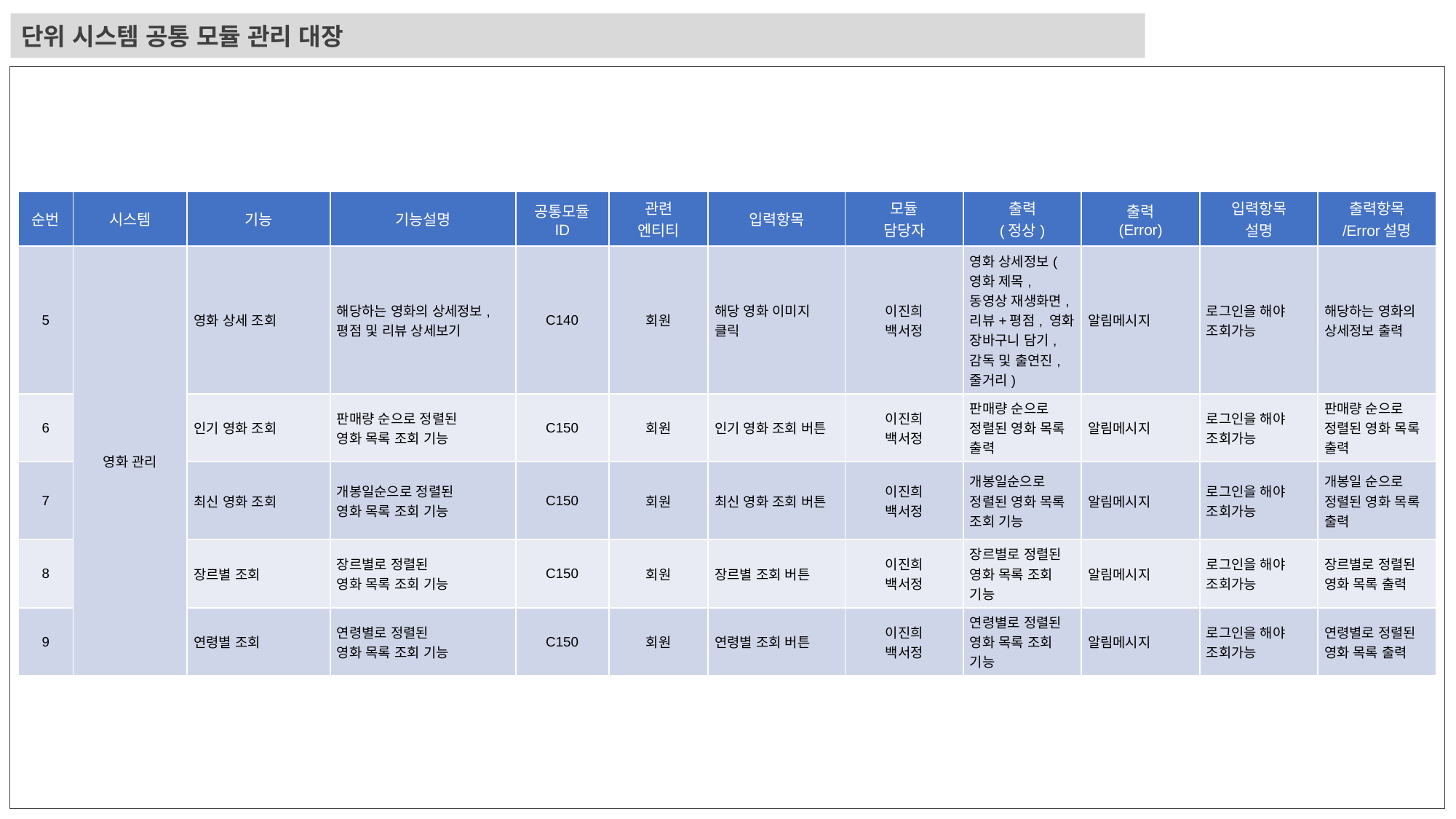

단위 시스템 공통 모듈 관리 대장

| 순번 | 시스템 | 기능 | 기능설명 | 공통모듈 ID | 관련 엔티티 | 입력항목 | 모듈 담당자 | 출력 (정상) | 출력 (Error) | 입력항목 설명 | 출력항목 /Error설명 |
| --- | --- | --- | --- | --- | --- | --- | --- | --- | --- | --- | --- |
| 5 | 영화 관리 | 영화 상세 조회 | 해당하는 영화의 상세정보, 평점 및 리뷰 상세보기 | C140 | 회원 | 해당 영화 이미지 클릭 | 이진희 백서정 | 영화 상세정보(영화 제목, 동영상 재생화면, 리뷰+평점, 영화 장바구니 담기, 감독 및 출연진, 줄거리) | 알림메시지 | 로그인을 해야 조회가능 | 해당하는 영화의 상세정보 출력 |
| 6 |  | 인기 영화 조회 | 판매량 순으로 정렬된 영화 목록 조회 기능 | C150 | 회원 | 인기 영화 조회 버튼 | 이진희 백서정 | 판매량 순으로 정렬된 영화 목록 출력 | 알림메시지 | 로그인을 해야 조회가능 | 판매량 순으로 정렬된 영화 목록 출력 |
| 7 |  | 최신 영화 조회 | 개봉일순으로 정렬된 영화 목록 조회 기능 | C150 | 회원 | 최신 영화 조회 버튼 | 이진희 백서정 | 개봉일순으로 정렬된 영화 목록 조회 기능 | 알림메시지 | 로그인을 해야 조회가능 | 개봉일 순으로 정렬된 영화 목록 출력 |
| 8 |  | 장르별 조회 | 장르별로 정렬된 영화 목록 조회 기능 | C150 | 회원 | 장르별 조회 버튼 | 이진희 백서정 | 장르별로 정렬된 영화 목록 조회 기능 | 알림메시지 | 로그인을 해야 조회가능 | 장르별로 정렬된 영화 목록 출력 |
| 9 |  | 연령별 조회 | 연령별로 정렬된 영화 목록 조회 기능 | C150 | 회원 | 연령별 조회 버튼 | 이진희 백서정 | 연령별로 정렬된 영화 목록 조회 기능 | 알림메시지 | 로그인을 해야 조회가능 | 연령별로 정렬된 영화 목록 출력 |